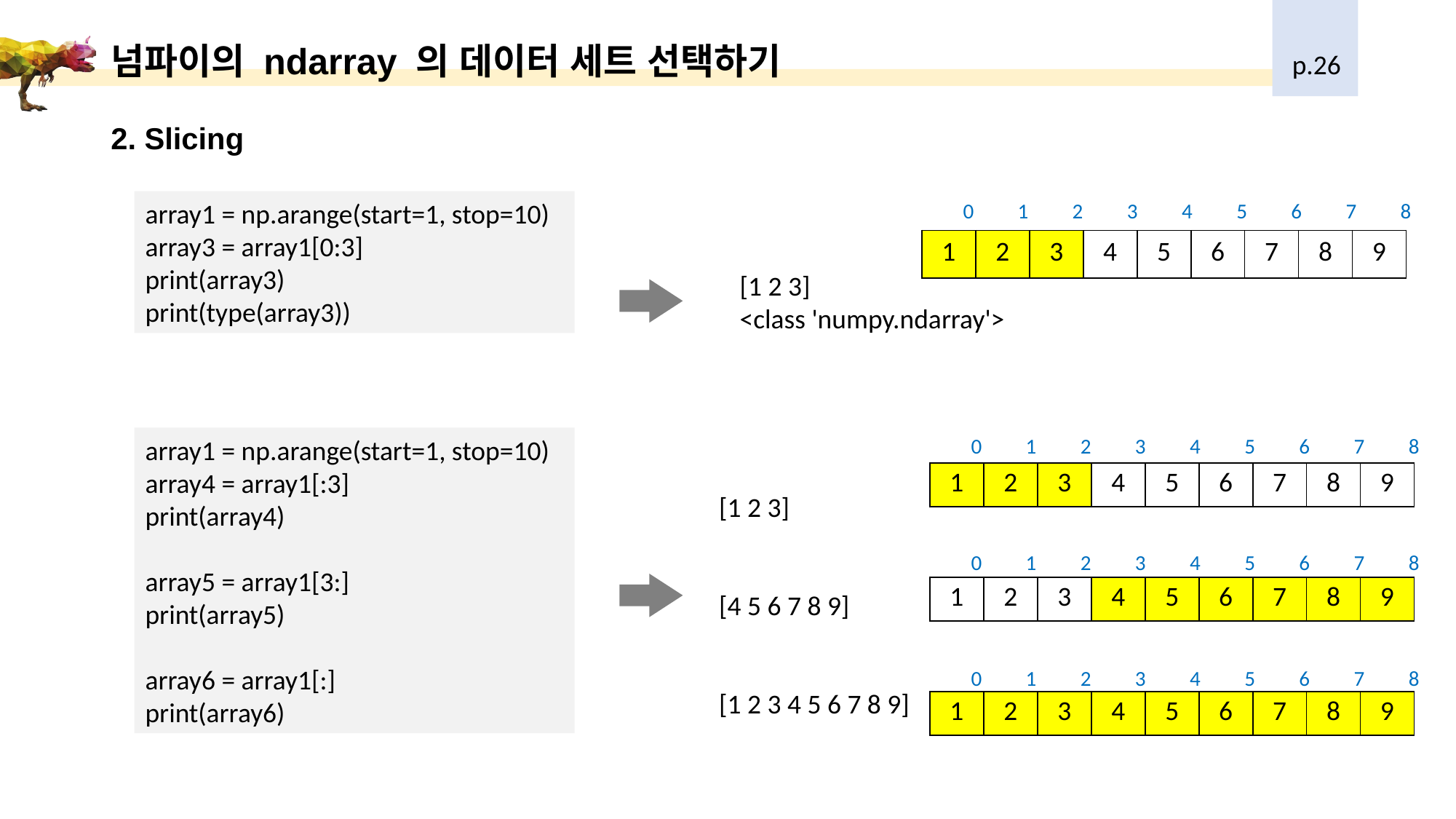

p.26
# 넘파이의 ndarray 의 데이터 세트 선택하기
2. Slicing

array1 = np.arange(start=1, stop=10)
array3 = array1[0:3]
print(array3)
print(type(array3))
012345678
| 1 | 2 | 3 | 4 | 5 | 6 | 7 | 8 | 9 |
| --- | --- | --- | --- | --- | --- | --- | --- | --- |
[1 2 3]
<class 'numpy.ndarray'>

[1 2 3]

[4 5 6 7 8 9]

[1 2 3 4 5 6 7 8 9]
array1 = np.arange(start=1, stop=10)
array4 = array1[:3]
print(array4)

array5 = array1[3:]
print(array5)

array6 = array1[:]
print(array6)
012345678
| 1 | 2 | 3 | 4 | 5 | 6 | 7 | 8 | 9 |
| --- | --- | --- | --- | --- | --- | --- | --- | --- |
012345678

| 1 | 2 | 3 | 4 | 5 | 6 | 7 | 8 | 9 |
| --- | --- | --- | --- | --- | --- | --- | --- | --- |
012345678
| 1 | 2 | 3 | 4 | 5 | 6 | 7 | 8 | 9 |
| --- | --- | --- | --- | --- | --- | --- | --- | --- |